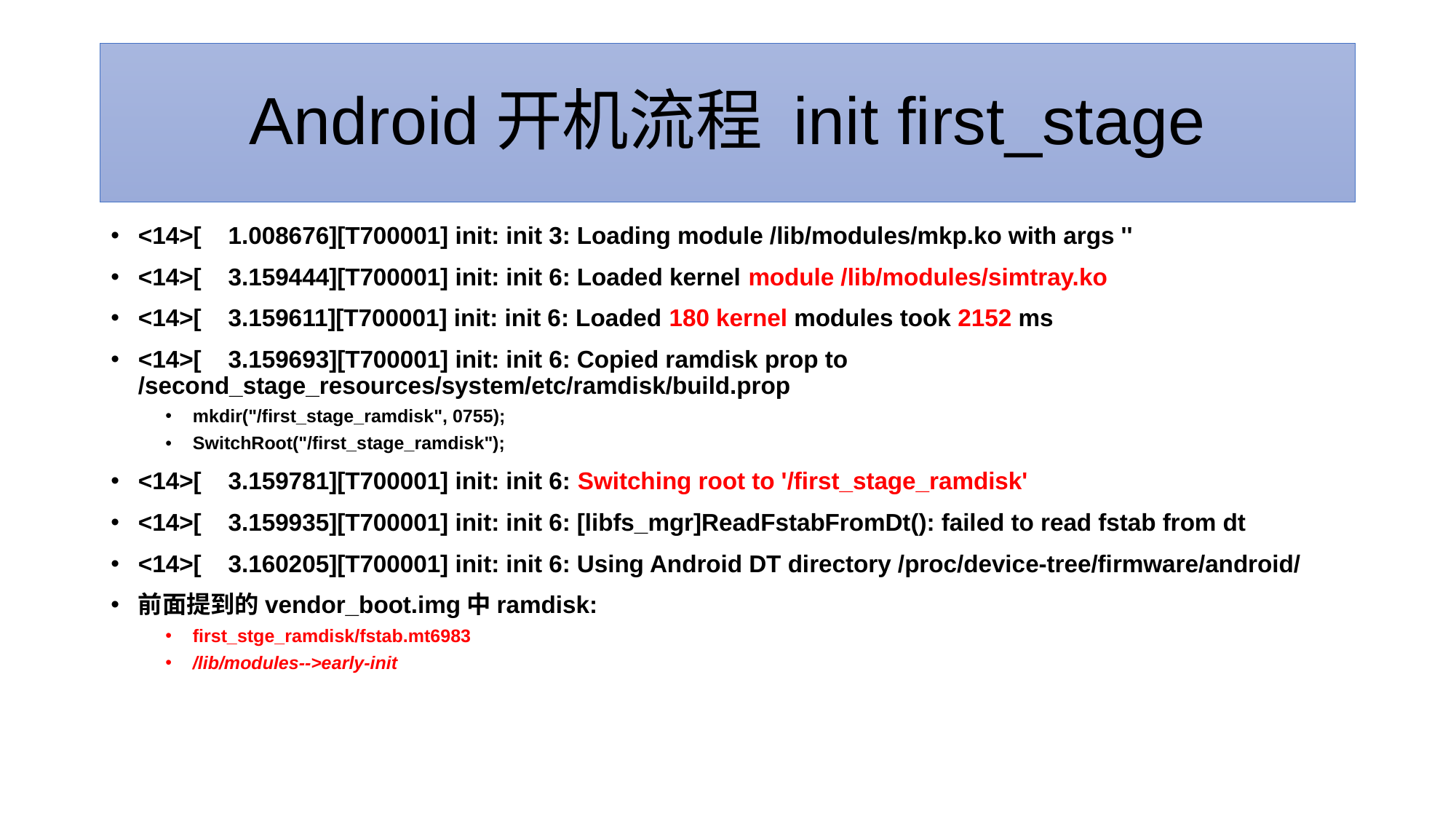

# Android开机流程 init first_stage
<14>[    1.008676][T700001] init: init 3: Loading module /lib/modules/mkp.ko with args ''
<14>[    3.159444][T700001] init: init 6: Loaded kernel module /lib/modules/simtray.ko
<14>[    3.159611][T700001] init: init 6: Loaded 180 kernel modules took 2152 ms
<14>[    3.159693][T700001] init: init 6: Copied ramdisk prop to /second_stage_resources/system/etc/ramdisk/build.prop
mkdir("/first_stage_ramdisk", 0755);
SwitchRoot("/first_stage_ramdisk");
<14>[    3.159781][T700001] init: init 6: Switching root to '/first_stage_ramdisk'
<14>[    3.159935][T700001] init: init 6: [libfs_mgr]ReadFstabFromDt(): failed to read fstab from dt
<14>[    3.160205][T700001] init: init 6: Using Android DT directory /proc/device-tree/firmware/android/
前面提到的vendor_boot.img中ramdisk:
first_stge_ramdisk/fstab.mt6983
/lib/modules-->early-init